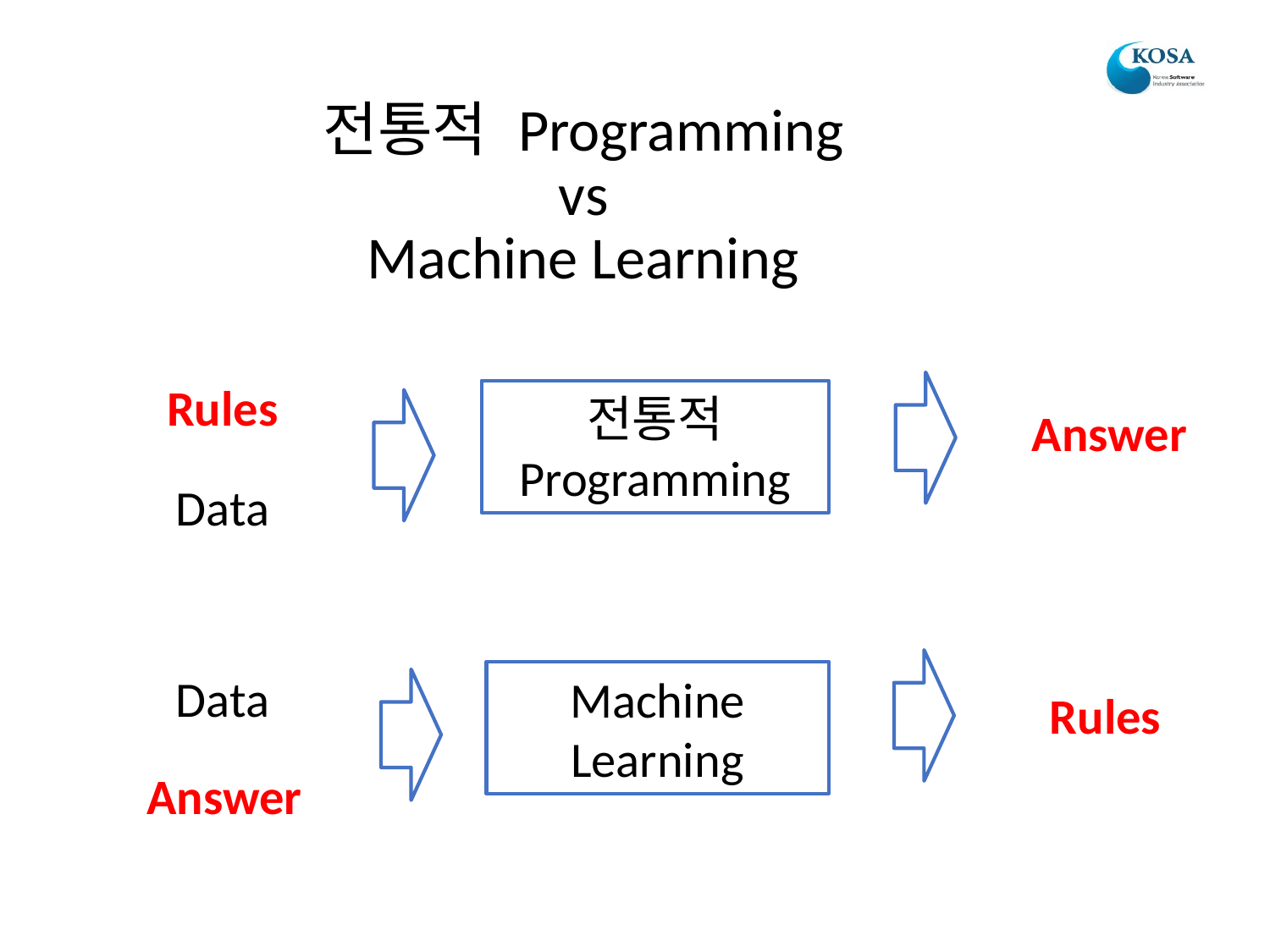

# 전통적 Programming vs Machine Learning
Rules

전통적 Programming

Answer
Data

Data
Machine
Learning

Rules
Answer